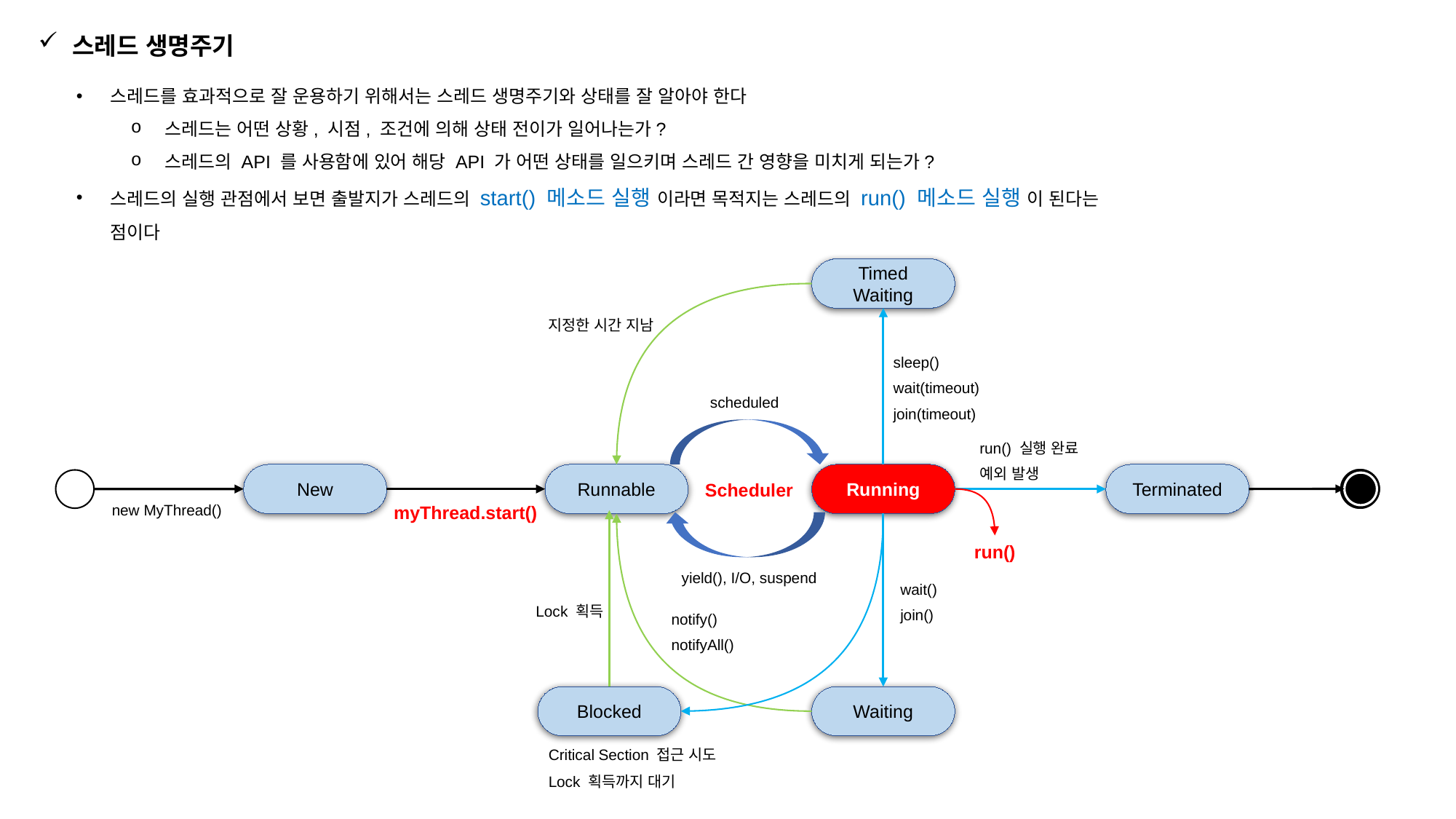

스레드 생명주기
스레드를 효과적으로 잘 운용하기 위해서는 스레드 생명주기와 상태를 잘 알아야 한다
스레드는 어떤 상황, 시점, 조건에 의해 상태 전이가 일어나는가?
스레드의 API 를 사용함에 있어 해당 API 가 어떤 상태를 일으키며 스레드 간 영향을 미치게 되는가?
스레드의 실행 관점에서 보면 출발지가 스레드의 start() 메소드 실행 이라면 목적지는 스레드의 run() 메소드 실행 이 된다는 점이다
Timed
Waiting
지정한 시간 지남
sleep()
wait(timeout)
join(timeout)
scheduled

run() 실행 완료
예외 발생
New
Runnable
Terminated
Running

Scheduler
new MyThread()
myThread.start()

run()
yield(), I/O, suspend
wait()
join()
Lock 획득
notify()
notifyAll()
Blocked
Waiting
Critical Section 접근 시도
Lock 획득까지 대기